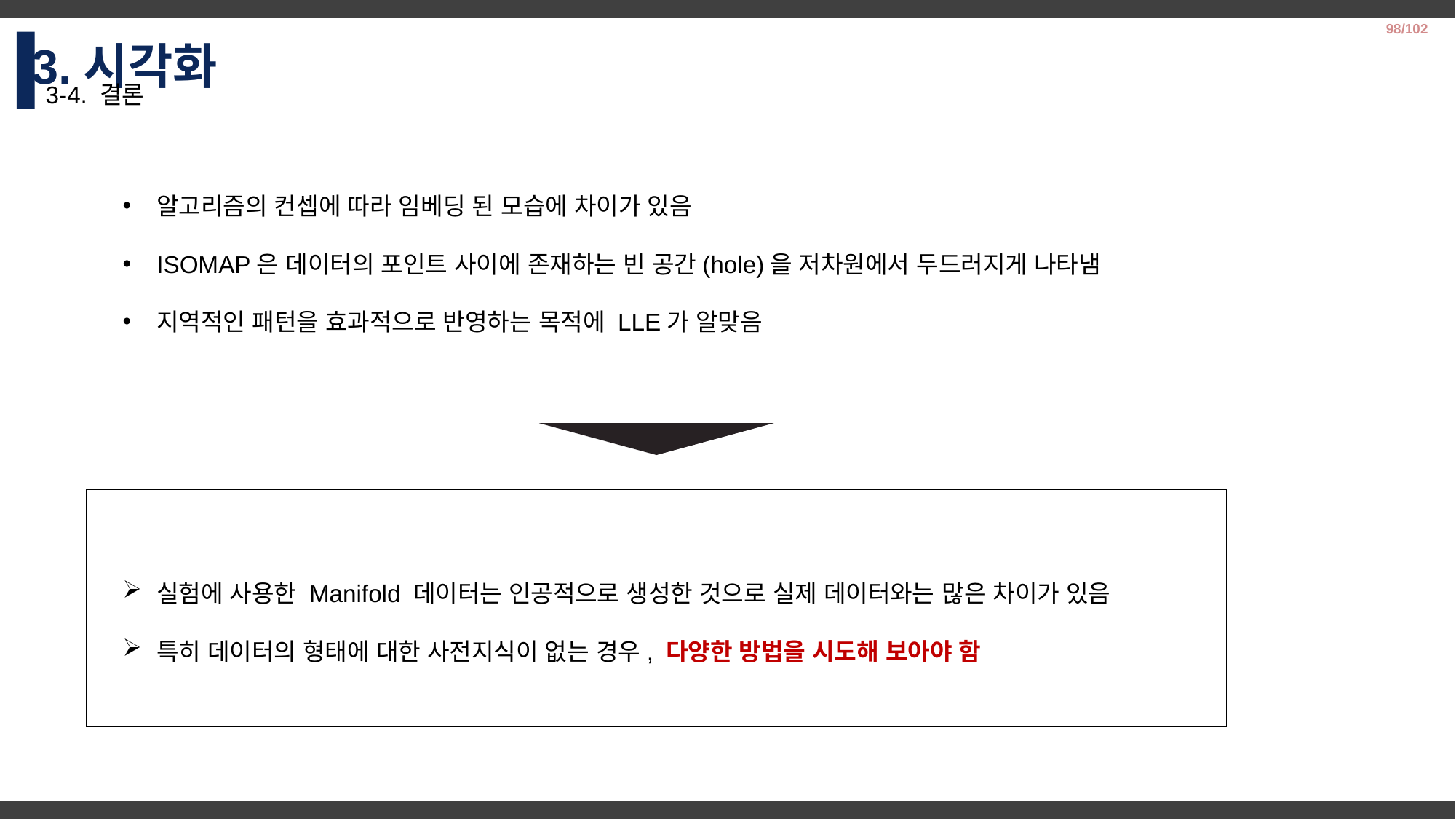

3.시각화
98/102

3-4. 결론
알고리즘의 컨셉에 따라 임베딩 된 모습에 차이가 있음
ISOMAP은 데이터의 포인트 사이에 존재하는 빈 공간(hole)을 저차원에서 두드러지게 나타냄
지역적인 패턴을 효과적으로 반영하는 목적에 LLE가 알맞음

실험에 사용한 Manifold 데이터는 인공적으로 생성한 것으로 실제 데이터와는 많은 차이가 있음
특히 데이터의 형태에 대한 사전지식이 없는 경우, 다양한 방법을 시도해 보아야 함
2014-2 Business Logistics Team Project